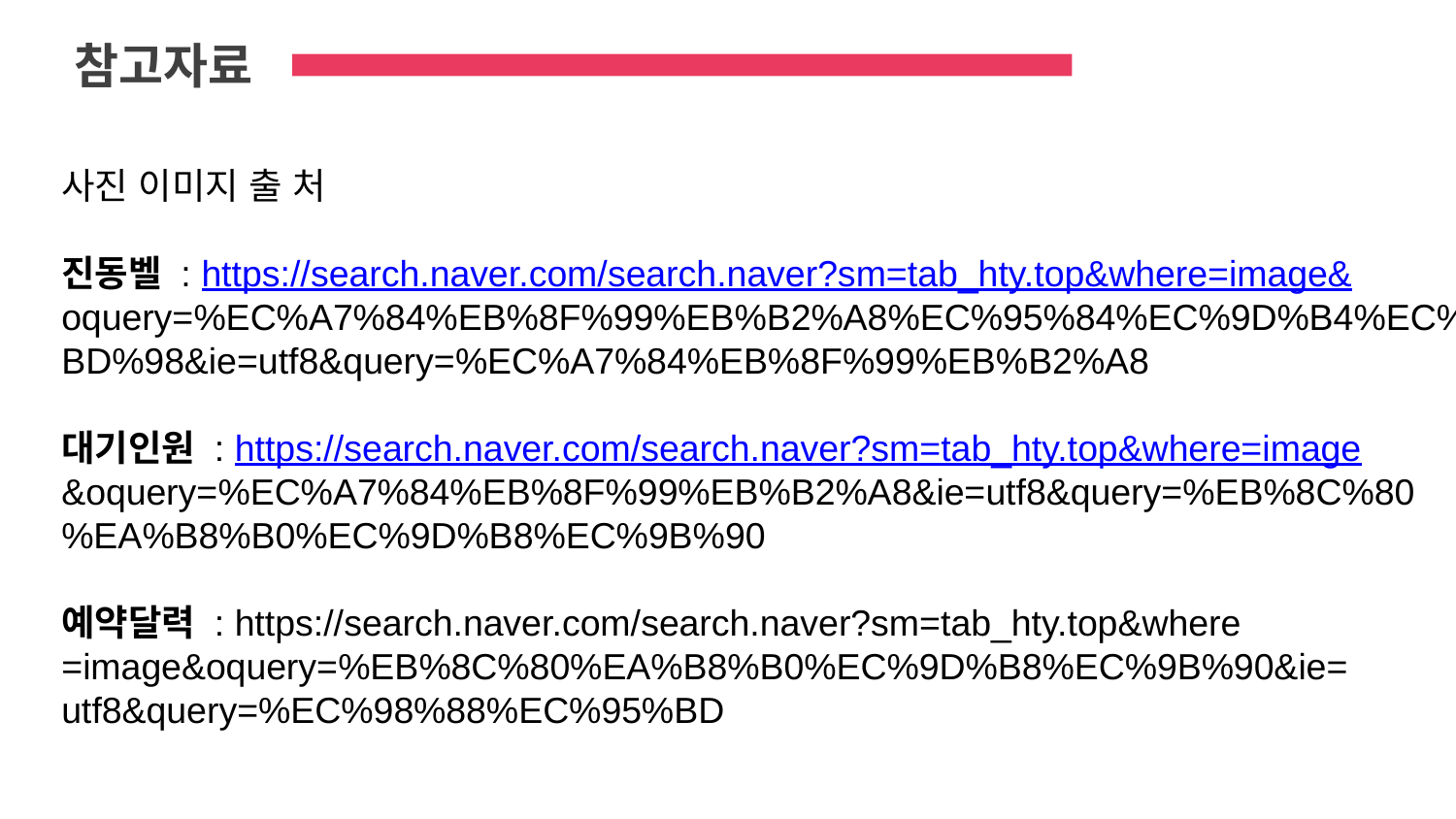

참고자료

사진 이미지 출 처

진동벨 : https://search.naver.com/search.naver?sm=tab_hty.top&where=image&
oquery=%EC%A7%84%EB%8F%99%EB%B2%A8%EC%95%84%EC%9D%B4%EC%
BD%98&ie=utf8&query=%EC%A7%84%EB%8F%99%EB%B2%A8

대기인원 : https://search.naver.com/search.naver?sm=tab_hty.top&where=image
&oquery=%EC%A7%84%EB%8F%99%EB%B2%A8&ie=utf8&query=%EB%8C%80
%EA%B8%B0%EC%9D%B8%EC%9B%90

예약달력 : https://search.naver.com/search.naver?sm=tab_hty.top&where
=image&oquery=%EB%8C%80%EA%B8%B0%EC%9D%B8%EC%9B%90&ie=
utf8&query=%EC%98%88%EC%95%BD